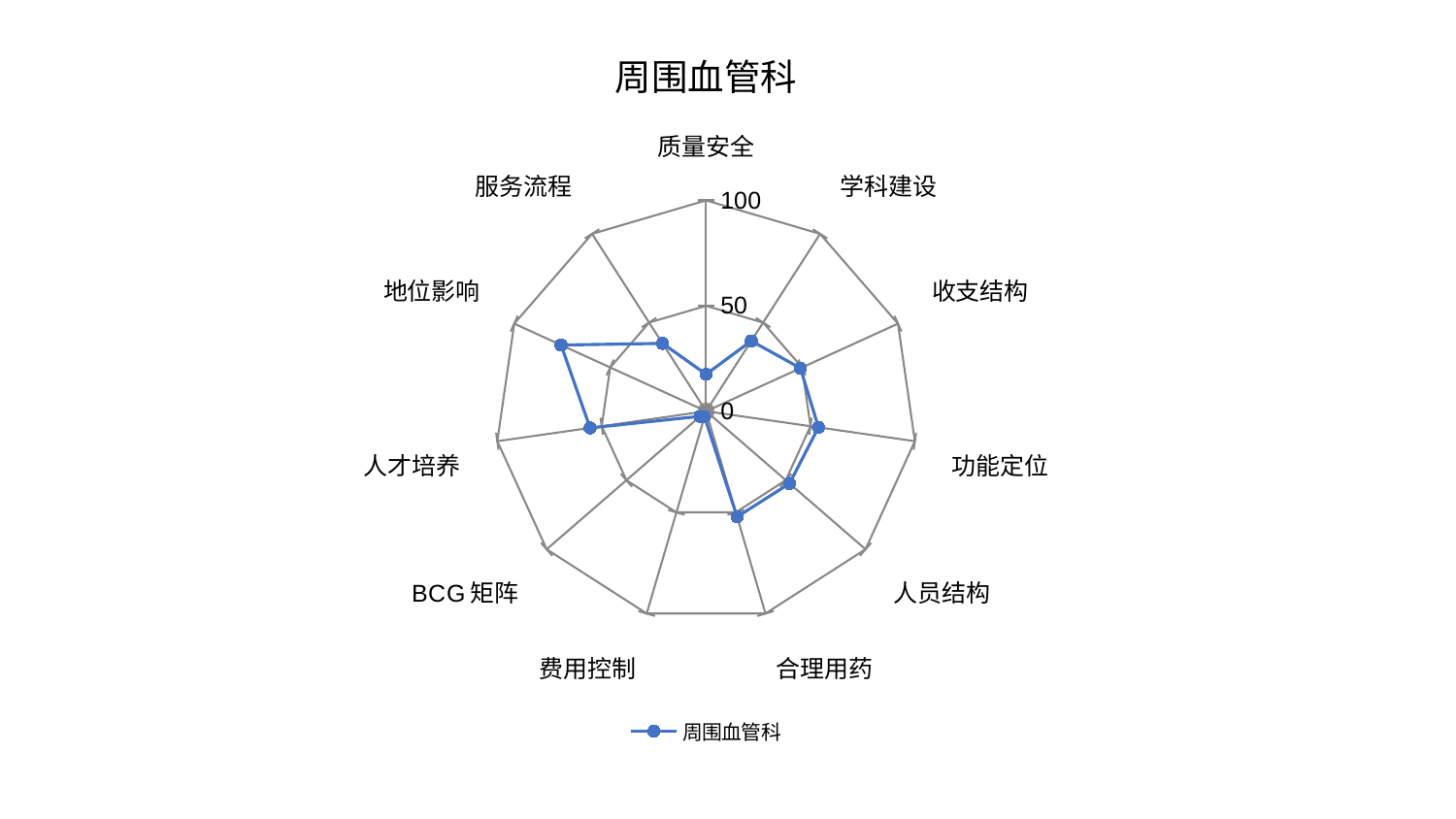

### Chart: 周围血管科

| Category | 周围血管科 |
|---|---|
| 质量安全 | 17.533025265487815 |
| 学科建设 | 39.653687659904996 |
| 收支结构 | 49.17870386800844 |
| 功能定位 | 53.83321688639399 |
| 人员结构 | 52.33076016810402 |
| 合理用药 | 52.211127348415275 |
| 费用控制 | 2.7141418299739986 |
| BCG矩阵 | 3.734411113218103 |
| 人才培养 | 55.576677150684986 |
| 地位影响 | 75.57495951513887 |
| 服务流程 | 38.246442726419815 |
136